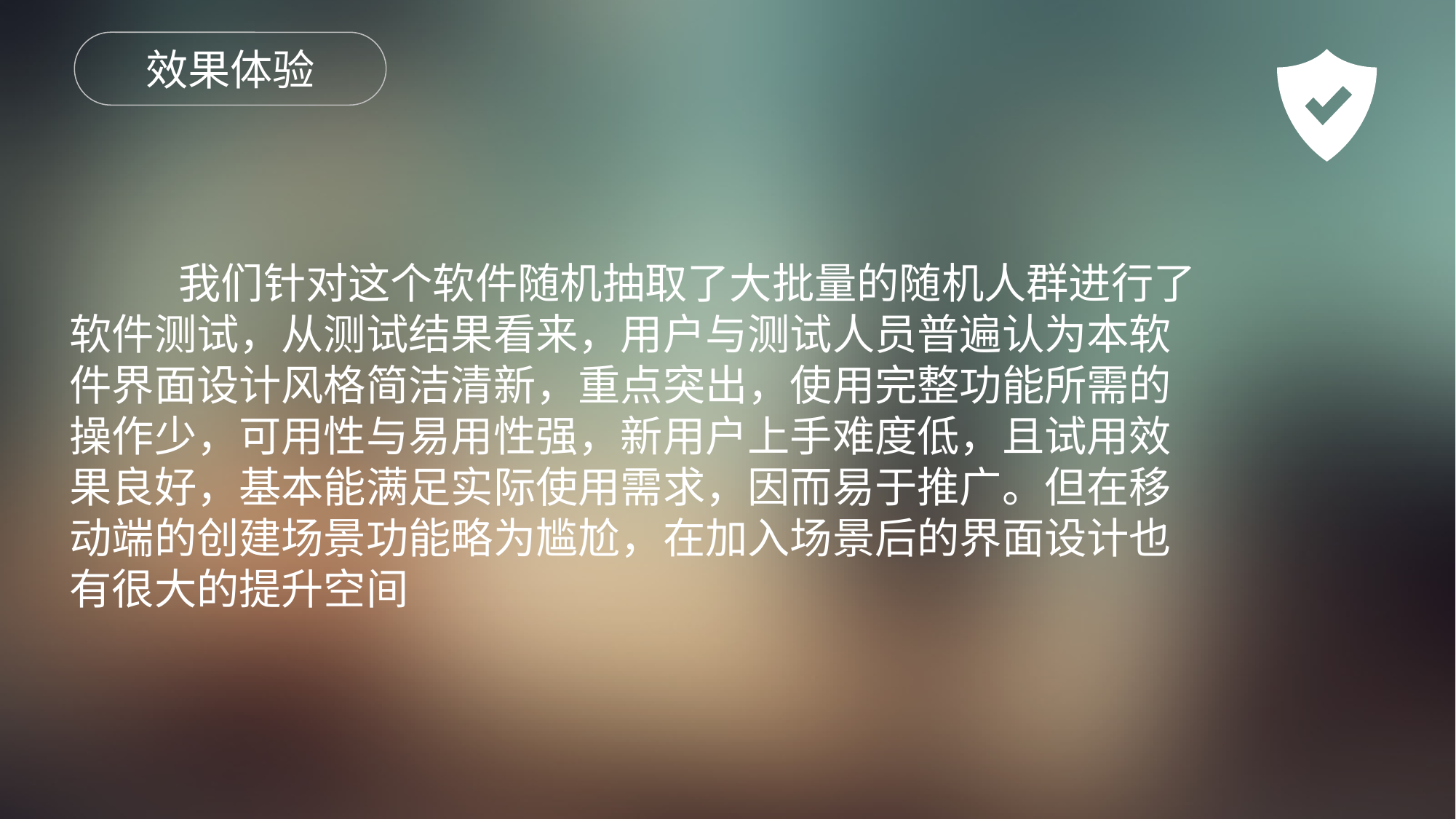

效果体验

	我们针对这个软件随机抽取了大批量的随机人群进行了软件测试，从测试结果看来，用户与测试人员普遍认为本软件界面设计风格简洁清新，重点突出，使用完整功能所需的操作少，可用性与易用性强，新用户上手难度低，且试用效果良好，基本能满足实际使用需求，因而易于推广。但在移动端的创建场景功能略为尴尬，在加入场景后的界面设计也有很大的提升空间